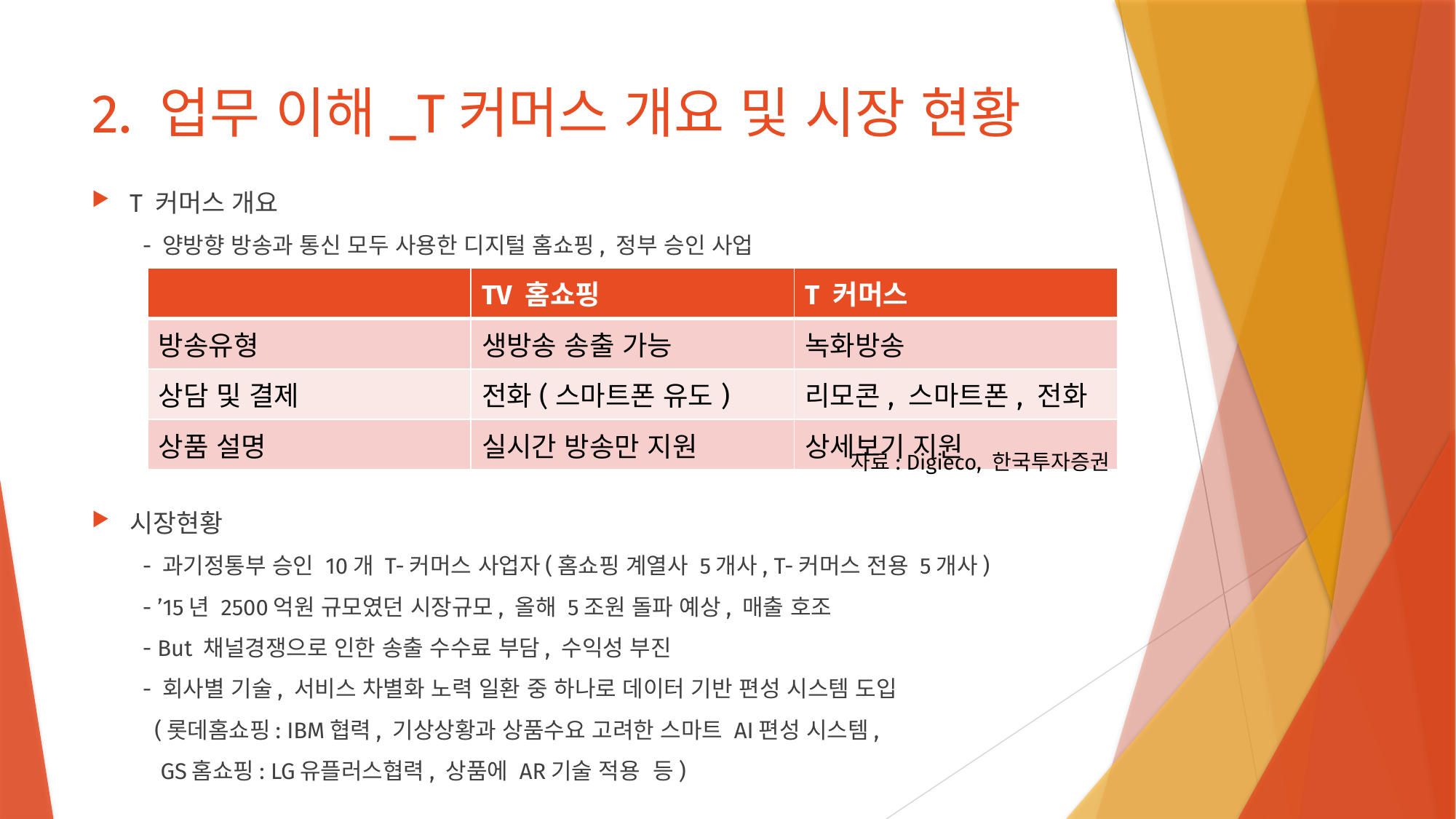

# 2. 업무 이해_T커머스 개요 및 시장 현황
T 커머스 개요
- 양방향 방송과 통신 모두 사용한 디지털 홈쇼핑, 정부 승인 사업

시장현황
- 과기정통부 승인 10개 T-커머스 사업자(홈쇼핑 계열사 5개사, T-커머스 전용 5개사)
- ’15년 2500억원 규모였던 시장규모, 올해 5조원 돌파 예상, 매출 호조
- But 채널경쟁으로 인한 송출 수수료 부담, 수익성 부진
- 회사별 기술, 서비스 차별화 노력 일환 중 하나로 데이터 기반 편성 시스템 도입
  (롯데홈쇼핑: IBM협력, 기상상황과 상품수요 고려한 스마트 AI편성 시스템,
   GS홈쇼핑: LG유플러스협력, 상품에 AR기술 적용  등)
|  | TV 홈쇼핑 | T 커머스 |
| --- | --- | --- |
| 방송유형 | 생방송 송출 가능 | 녹화방송 |
| 상담 및 결제 | 전화(스마트폰 유도) | 리모콘, 스마트폰, 전화 |
| 상품 설명 | 실시간 방송만 지원 | 상세보기 지원 |
자료: Digieco, 한국투자증권